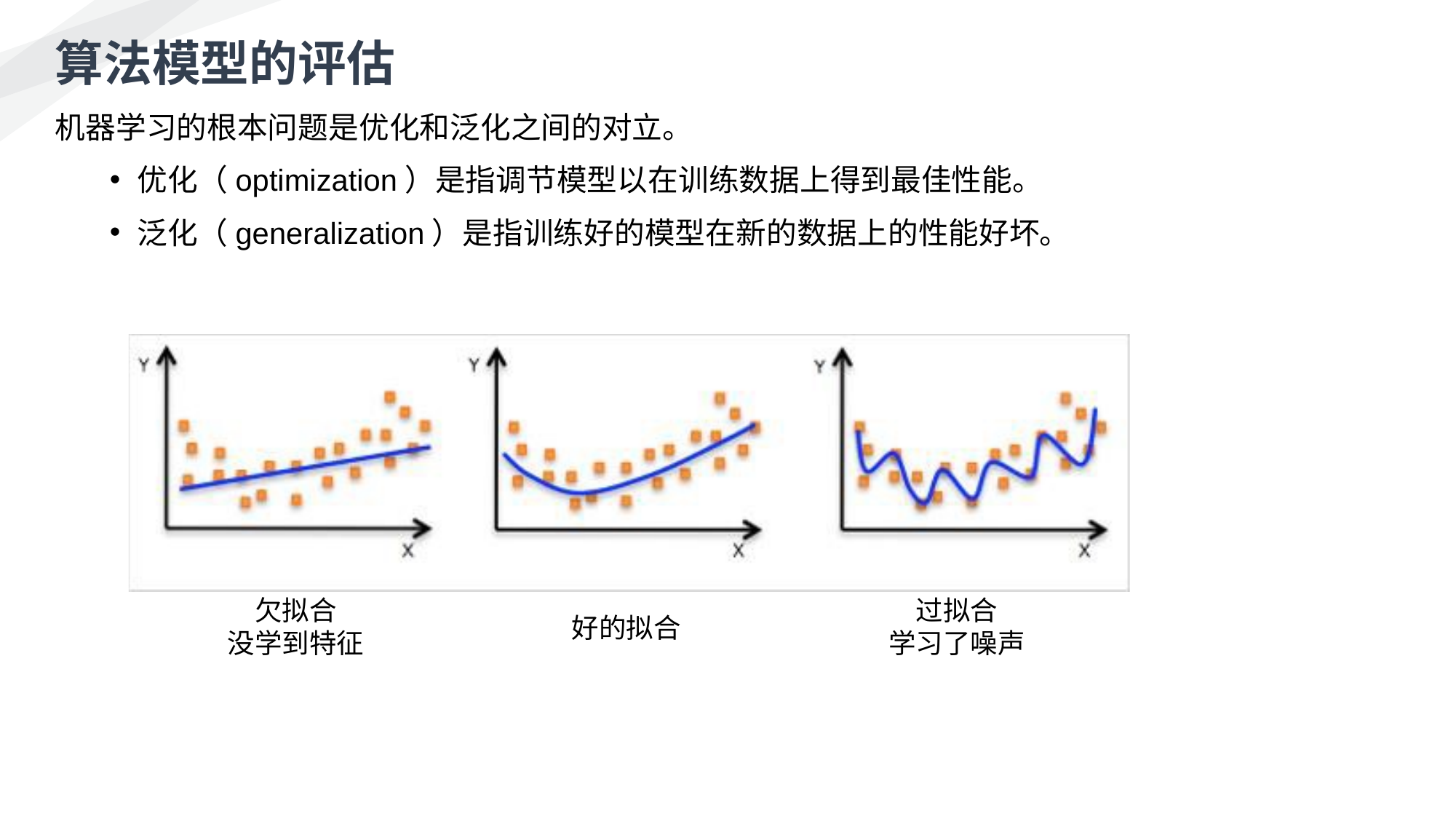

算法模型的评估
机器学习的根本问题是优化和泛化之间的对立。
优化（optimization）是指调节模型以在训练数据上得到最佳性能。
泛化（generalization）是指训练好的模型在新的数据上的性能好坏。

欠拟合 没学到特征
过拟合 学习了噪声
好的拟合